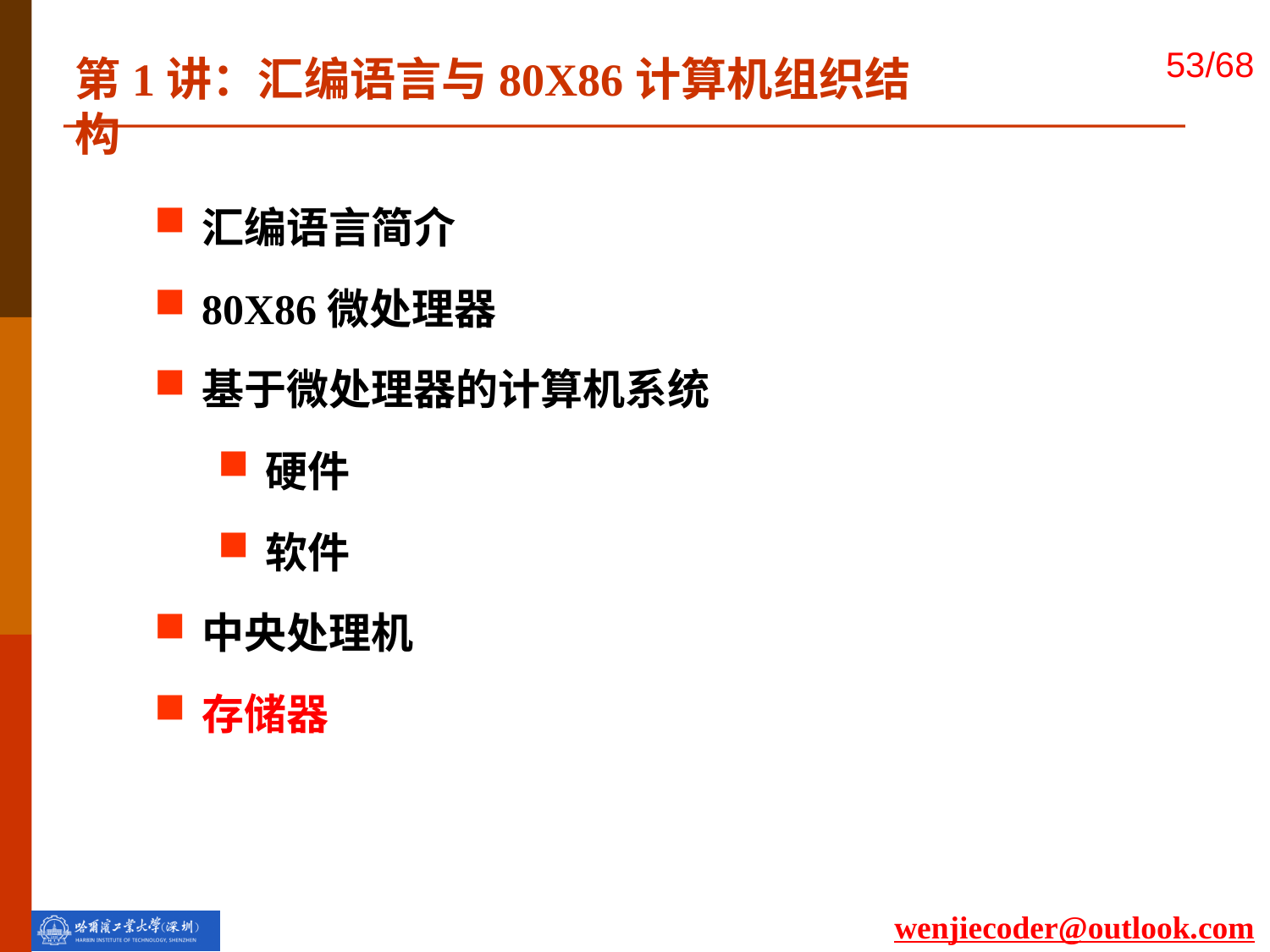

第1讲：汇编语言与80X86计算机组织结构
汇编语言简介
80X86微处理器
基于微处理器的计算机系统
硬件
软件
中央处理机
存储器